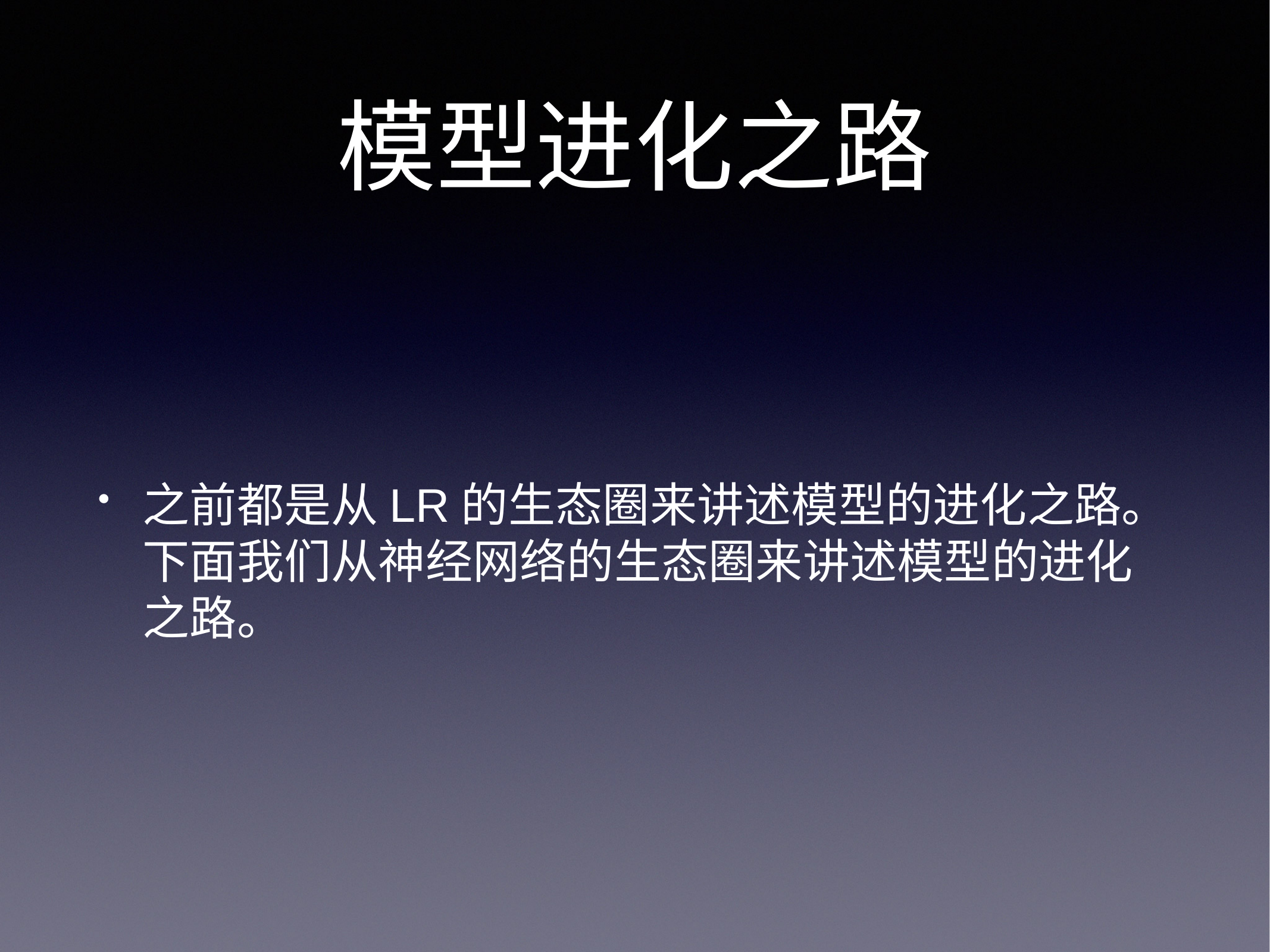

# 模型进化之路
之前都是从LR的生态圈来讲述模型的进化之路。下面我们从神经网络的生态圈来讲述模型的进化之路。